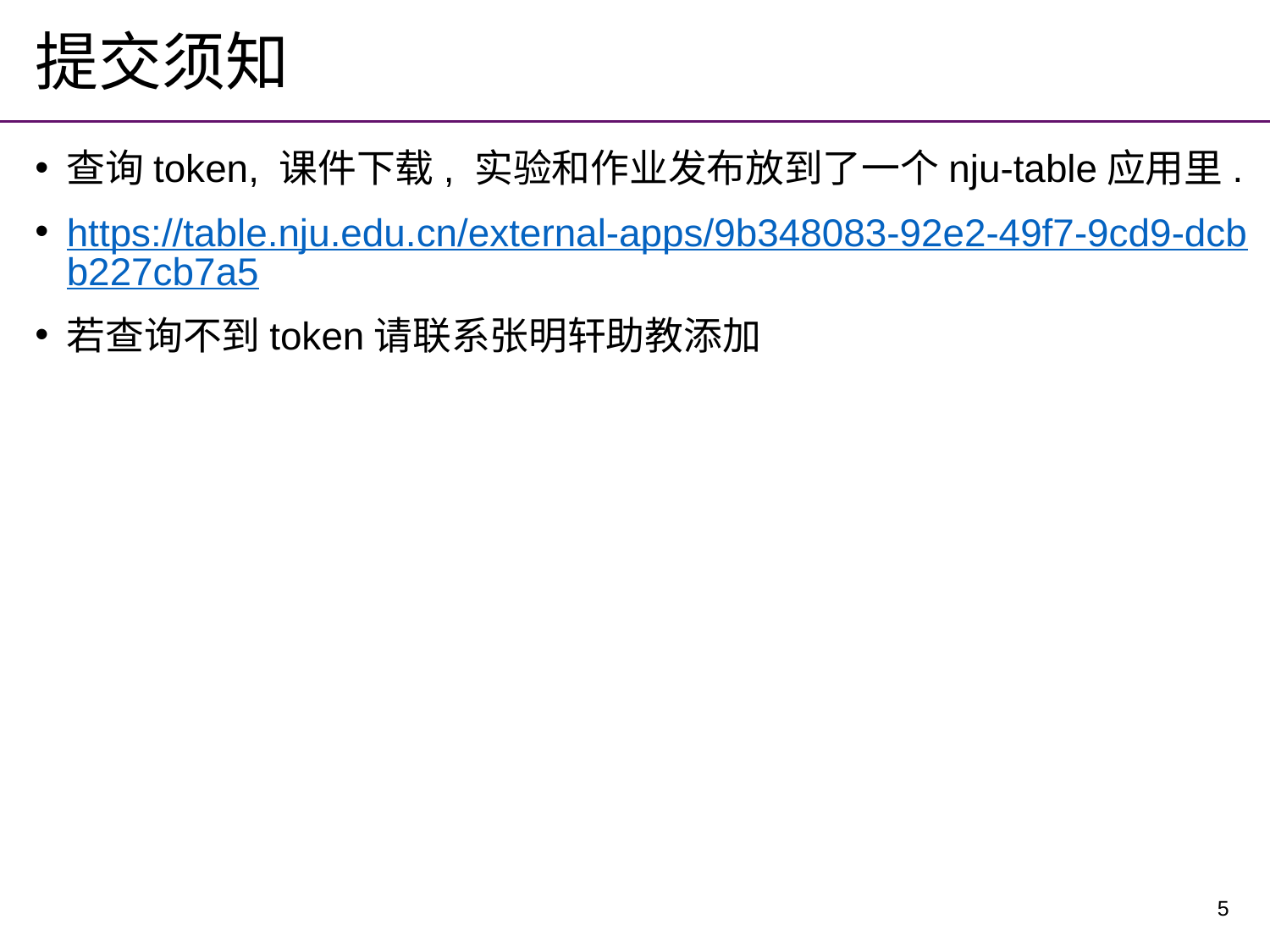

# 提交须知
查询token, 课件下载, 实验和作业发布放到了一个nju-table应用里.
https://table.nju.edu.cn/external-apps/9b348083-92e2-49f7-9cd9-dcbb227cb7a5
若查询不到token请联系张明轩助教添加

5